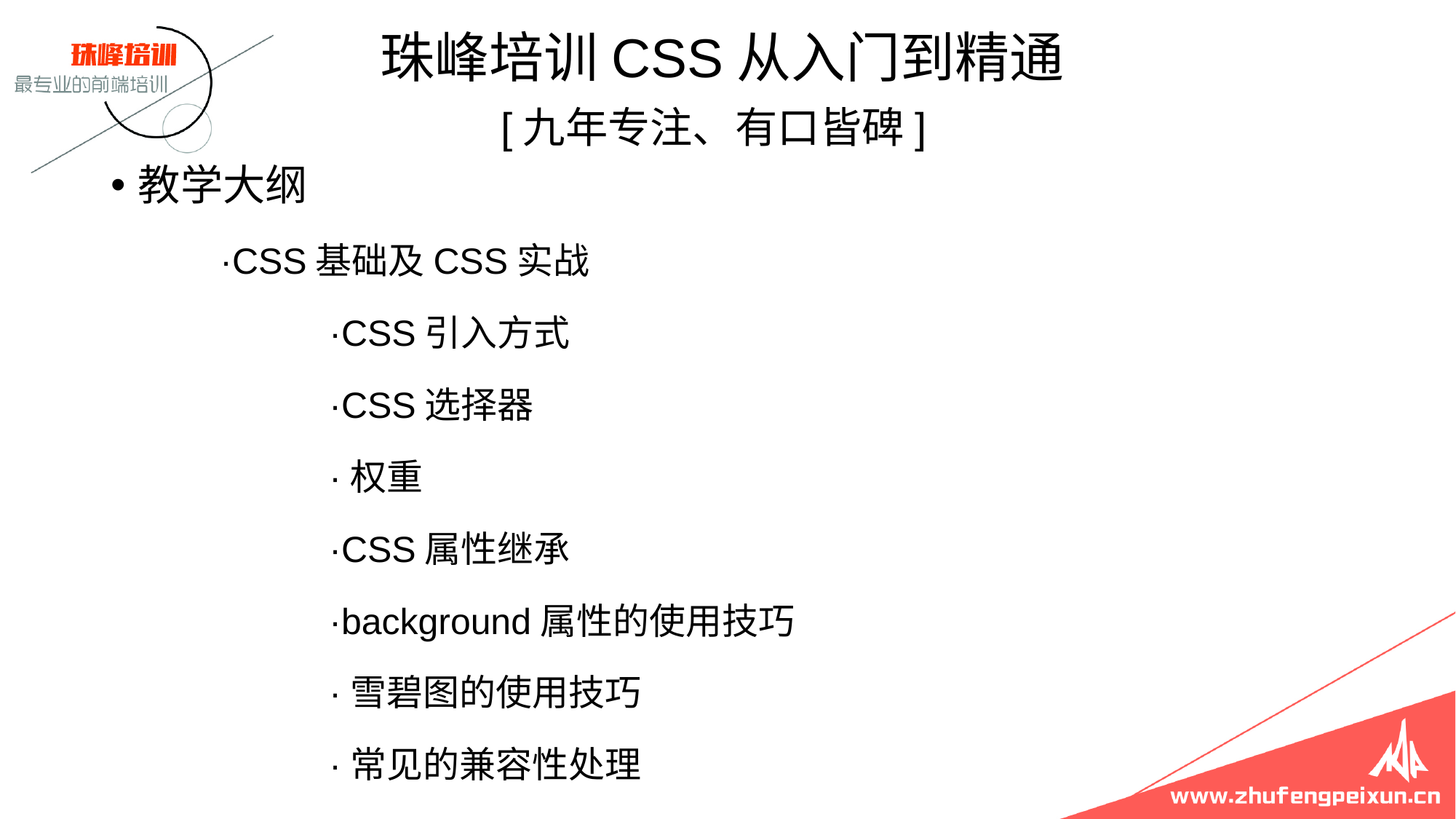

珠峰培训CSS从入门到精通
        [九年专注、有口皆碑]
教学大纲
	·CSS基础及CSS实战
		·CSS引入方式
		·CSS选择器
		·权重
		·CSS属性继承
		·background属性的使用技巧
		·雪碧图的使用技巧
		·常见的兼容性处理